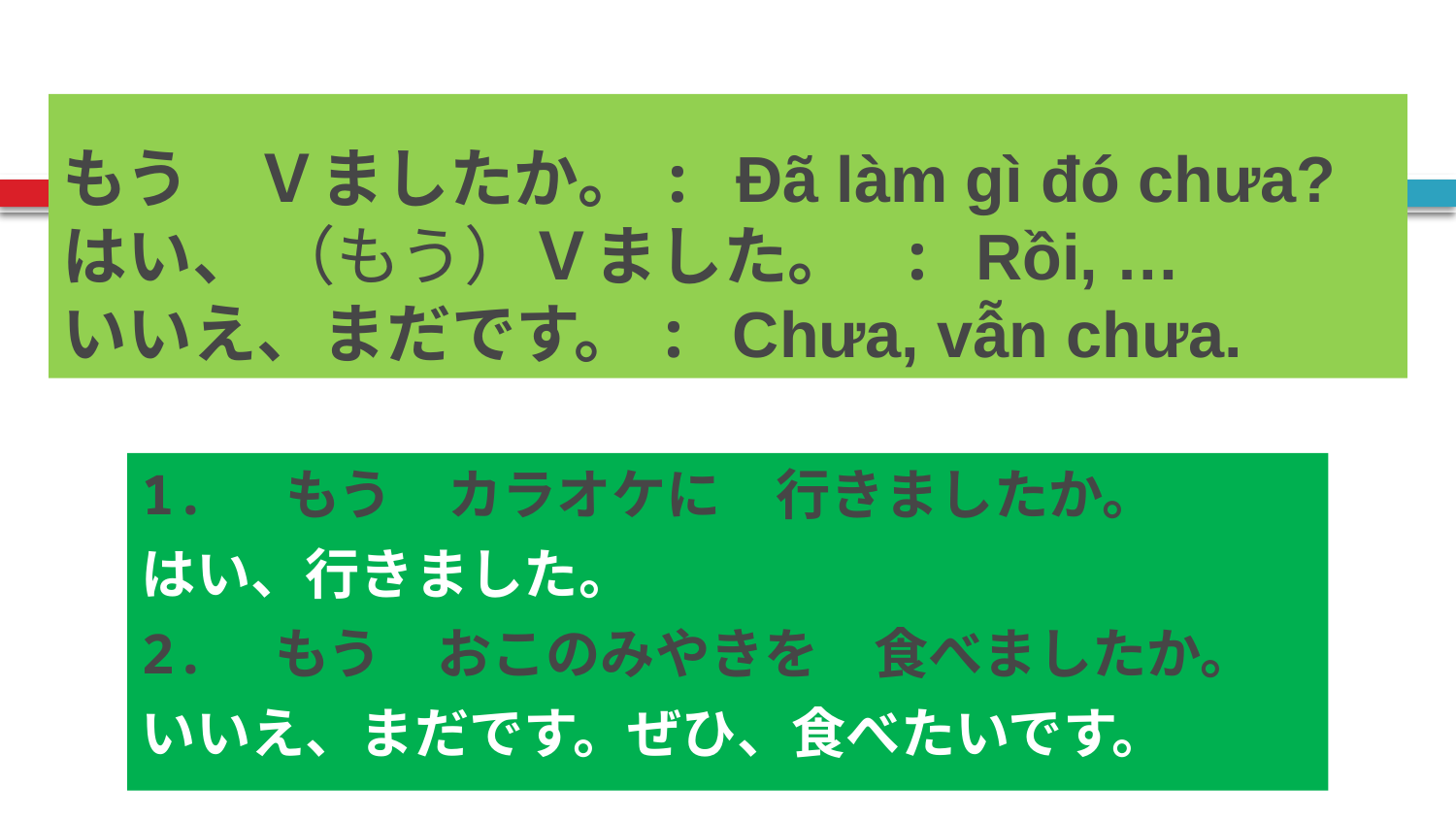

# もう　Ｖましたか。: Đã làm gì đó chưa? はい、 （もう）Ｖました。  : Rồi, … いいえ、まだです。: Chưa, vẫn chưa.
1.  もう　カラオケに　行きましたか。
はい、行きました。
2.　もう　おこのみやきを　食べましたか。
いいえ、まだです。ぜひ、食べたいです。